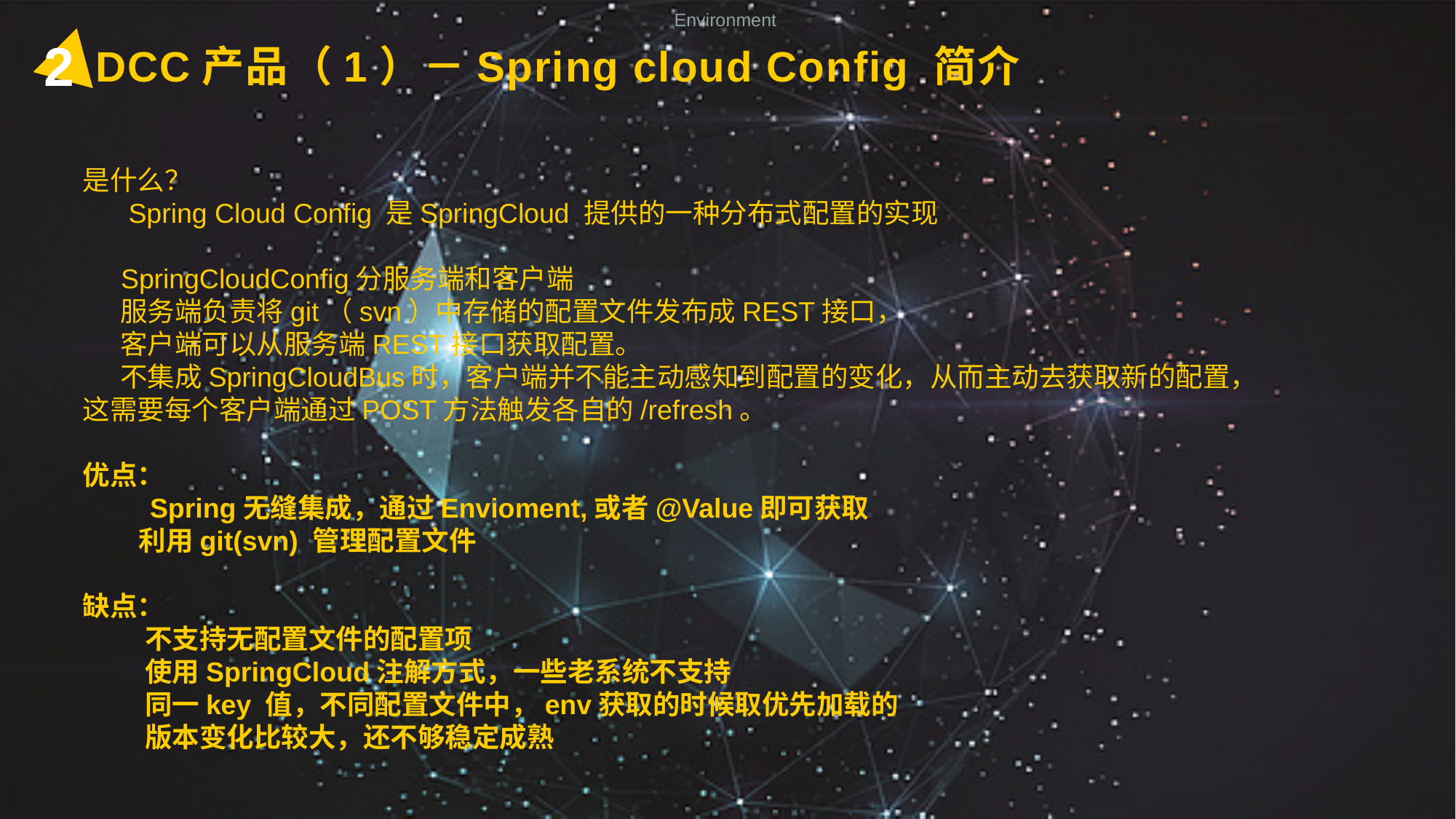

Environment

2
DCC产品（1）－Spring cloud Config 简介

是什么？
      Spring Cloud Config 是SpringCloud 提供的一种分布式配置的实现

     SpringCloudConfig分服务端和客户端
     服务端负责将git（svn）中存储的配置文件发布成REST接口，
     客户端可以从服务端REST接口获取配置。
     不集成SpringCloudBus时，客户端并不能主动感知到配置的变化，从而主动去获取新的配置，
这需要每个客户端通过POST方法触发各自的/refresh。

优点：
　　 Spring无缝集成，通过Envioment,或者@Value即可获取
        利用git(svn) 管理配置文件

缺点：
         不支持无配置文件的配置项
         使用SpringCloud注解方式，一些老系统不支持
         同一key 值，不同配置文件中，env获取的时候取优先加载的
         版本变化比较大，还不够稳定成熟